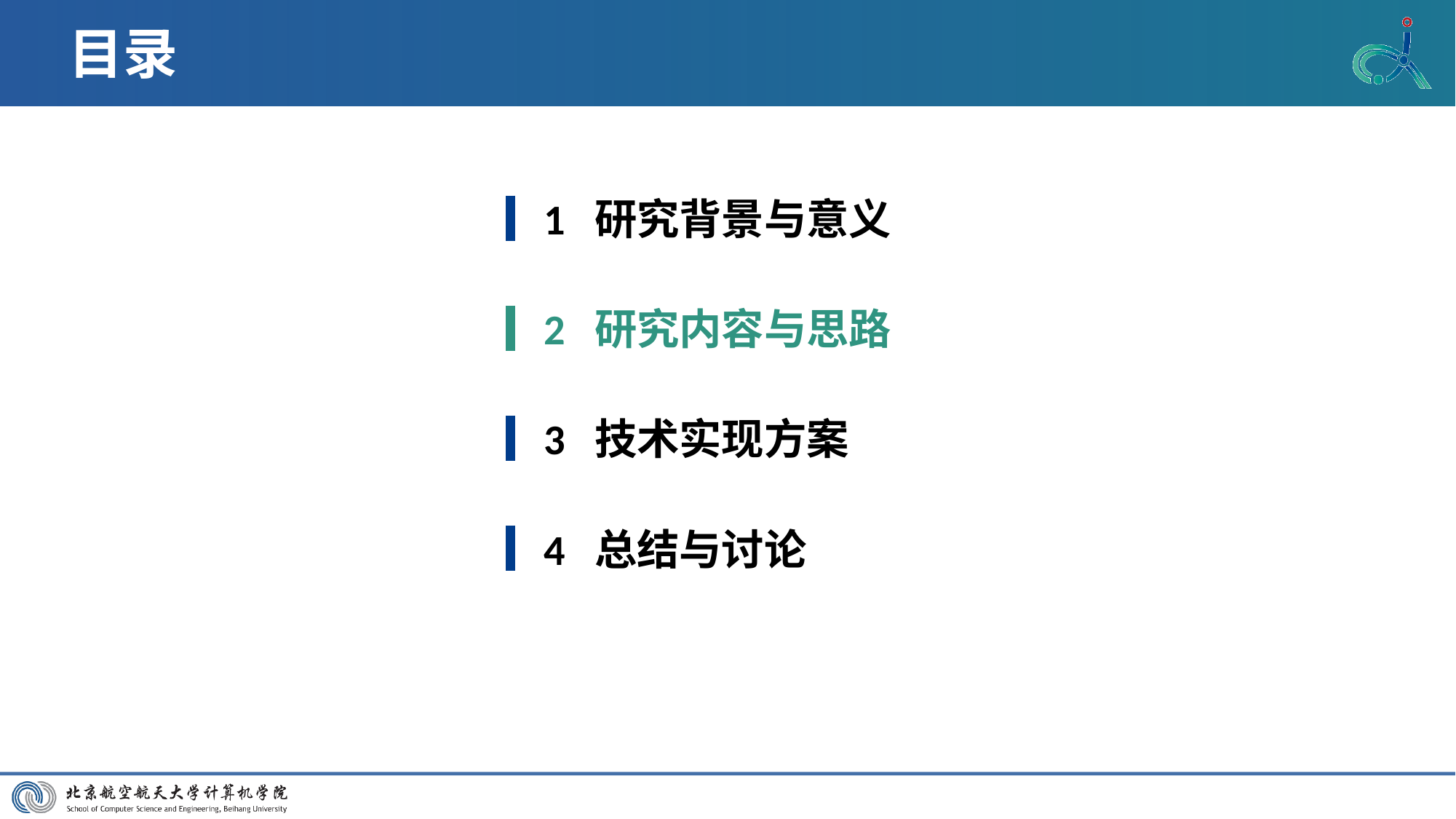

# 目录
1  研究背景与意义
2  研究内容与思路
3  技术实现方案
4  总结与讨论

4